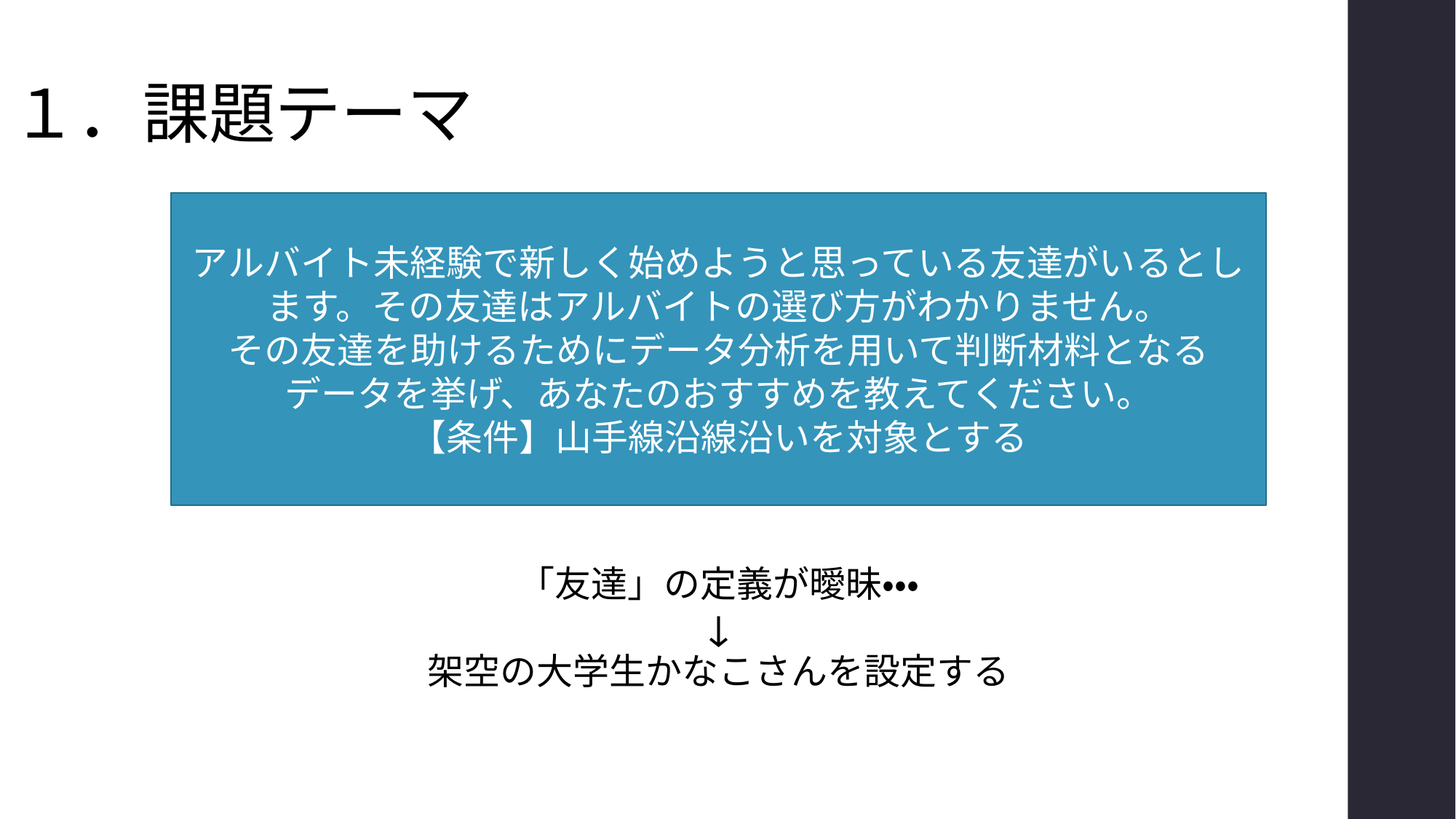

# １．課題テーマ
アルバイト未経験で新しく始めようと思っている友達がいるとします。その友達はアルバイトの選び方がわかりません。
その友達を助けるためにデータ分析を用いて判断材料となる
データを挙げ、あなたのおすすめを教えてください。
【条件】山手線沿線沿いを対象とする
「友達」の定義が曖昧・・・
↓
架空の大学生かなこさんを設定する